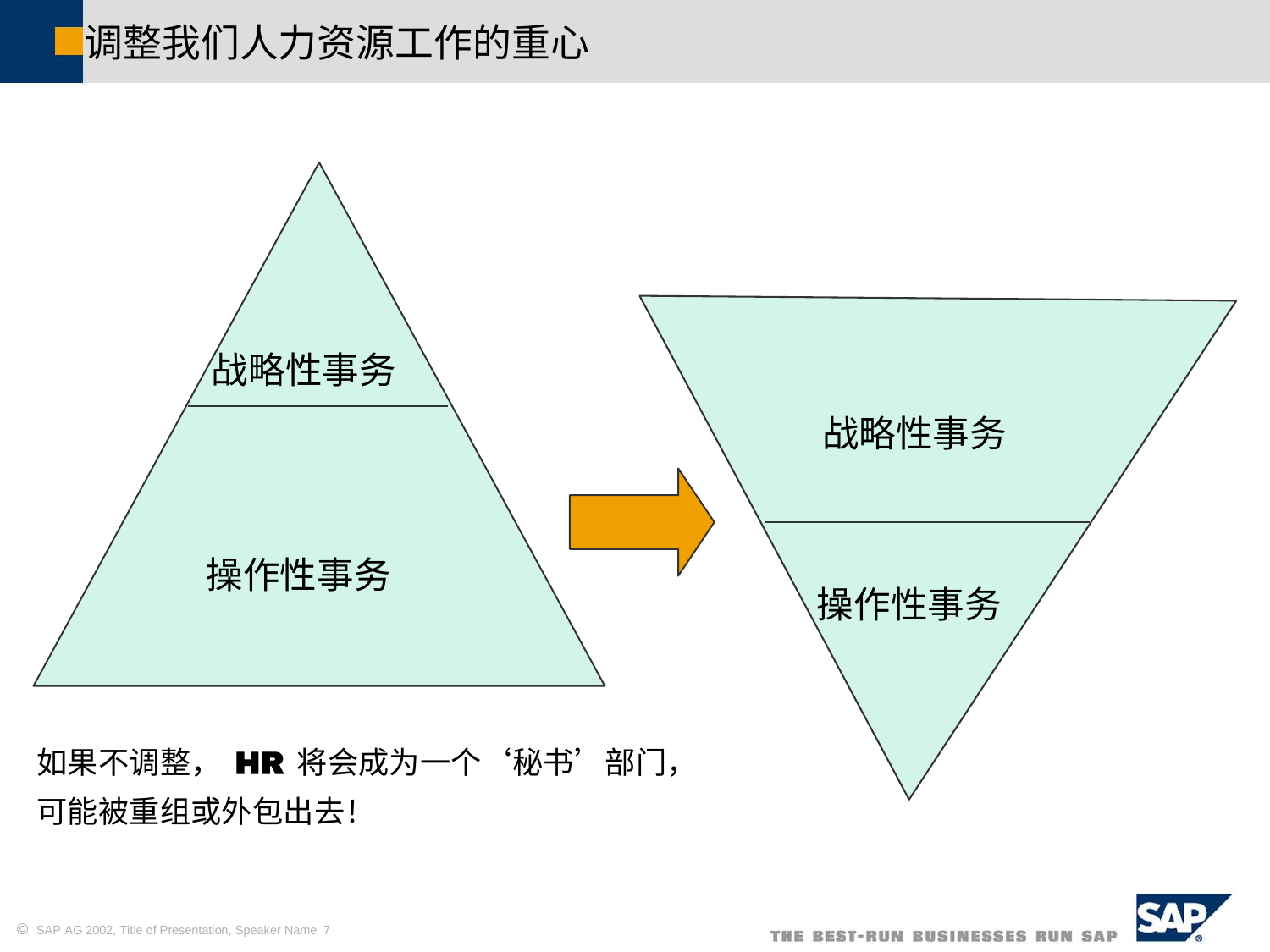

调整我们人力资源工作的重心

战略性事务

战略性事务

操作性事务
操作性事务
如果不调整，HR将会成为一个‘秘书’部门，
可能被重组或外包出去！
©  SAP AG 2002, Title of Presentation, Speaker Name  7